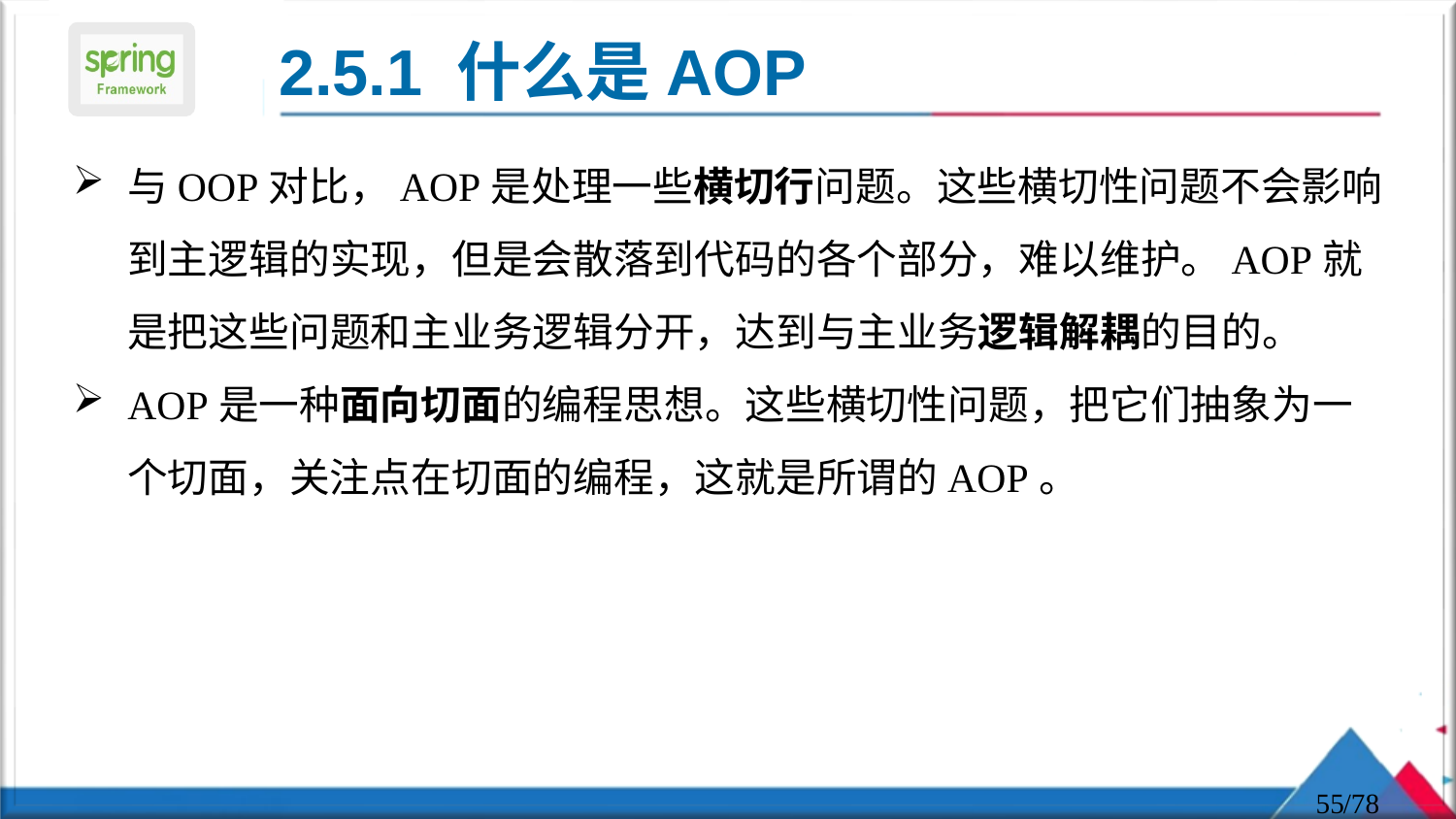

# 2.5.1 什么是AOP
与OOP对比，AOP是处理一些横切行问题。这些横切性问题不会影响到主逻辑的实现，但是会散落到代码的各个部分，难以维护。AOP就是把这些问题和主业务逻辑分开，达到与主业务逻辑解耦的目的。
AOP是一种面向切面的编程思想。这些横切性问题，把它们抽象为一个切面，关注点在切面的编程，这就是所谓的AOP。
55
/78